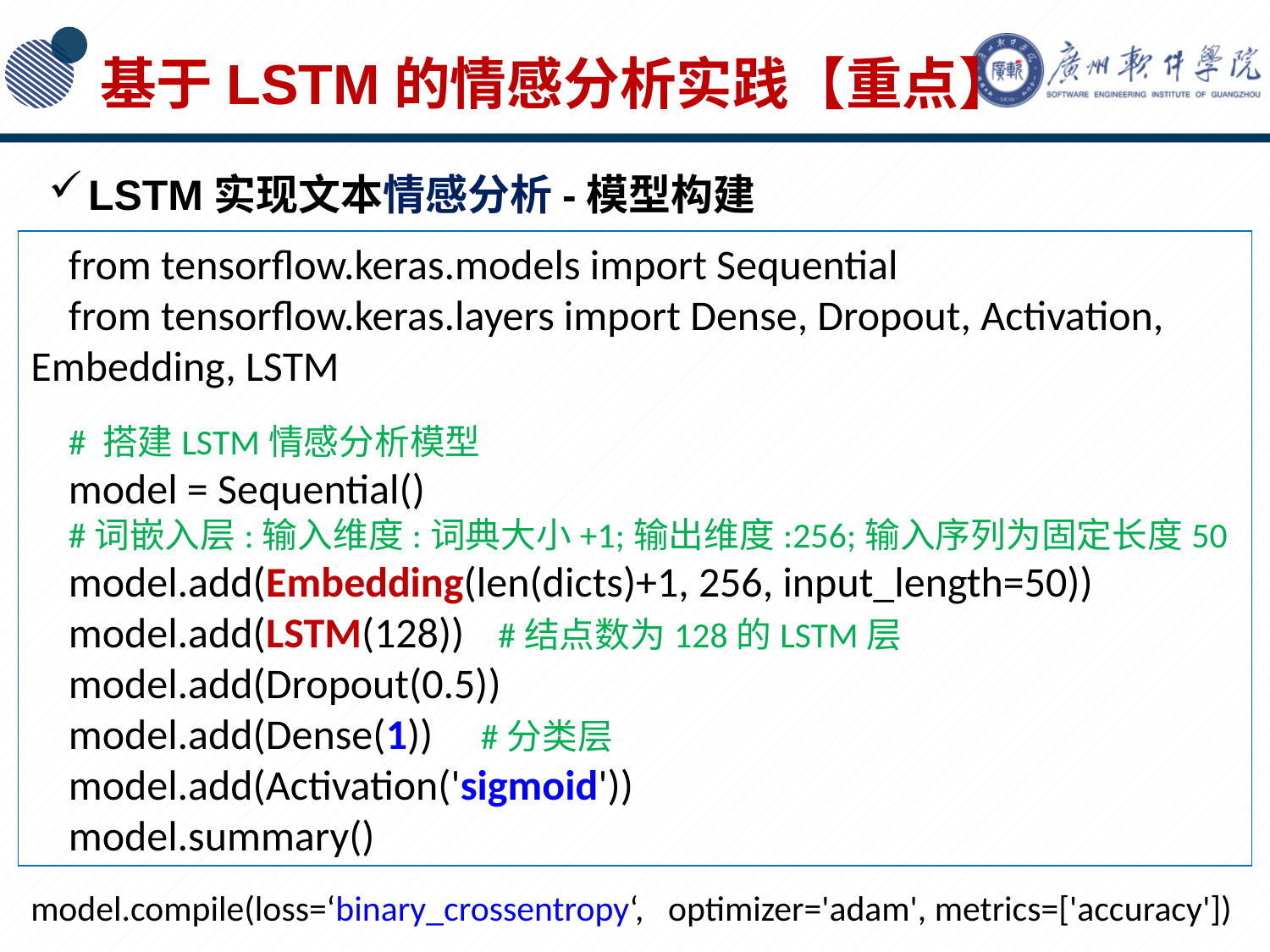

# 基于LSTM的情感分析实践【重点】
LSTM实现文本情感分析-模型构建
from tensorflow.keras.models import Sequential
from tensorflow.keras.layers import Dense, Dropout, Activation, Embedding, LSTM

# 搭建LSTM情感分析模型
model = Sequential()
#词嵌入层:输入维度:词典大小+1;输出维度:256;输入序列为固定长度50
model.add(Embedding(len(dicts)+1, 256, input_length=50))
model.add(LSTM(128))    #结点数为128的LSTM层
model.add(Dropout(0.5))
model.add(Dense(1))     #分类层
model.add(Activation('sigmoid'))
model.summary()

model.compile(loss=‘binary_crossentropy‘,   optimizer='adam', metrics=['accuracy'])